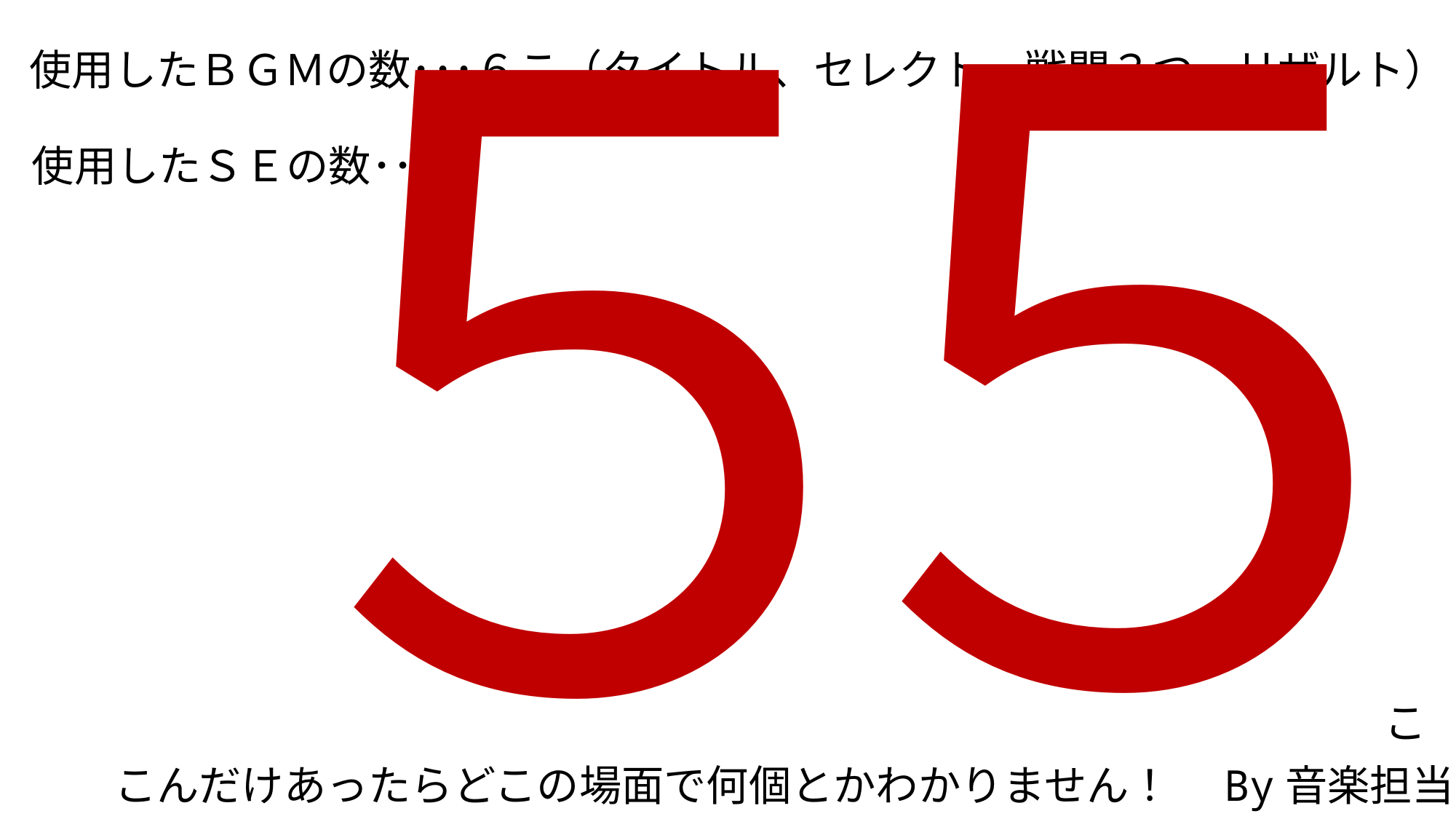

５
５
使用したＢＧＭの数･･･６こ（タイトル、セレクト、戦闘３つ、リザルト）
使用したＳＥの数･･･
こ
こんだけあったらどこの場面で何個とかわかりません！　By音楽担当